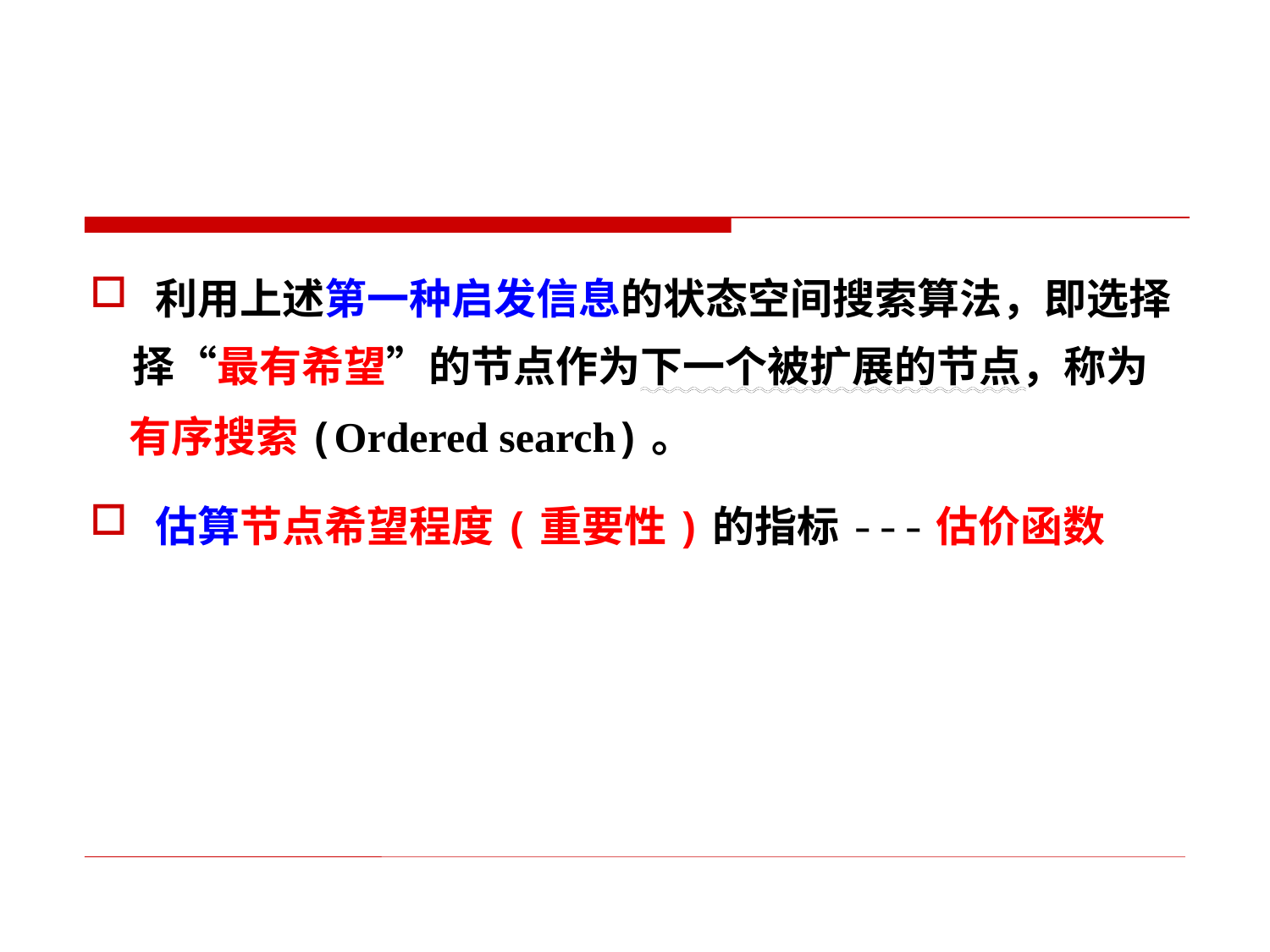

利用上述第一种启发信息的状态空间搜索算法，即选择
   择“最有希望”的节点作为下一个被扩展的节点，称为
   有序搜索(Ordered search)。
估算节点希望程度(重要性)的指标---估价函数